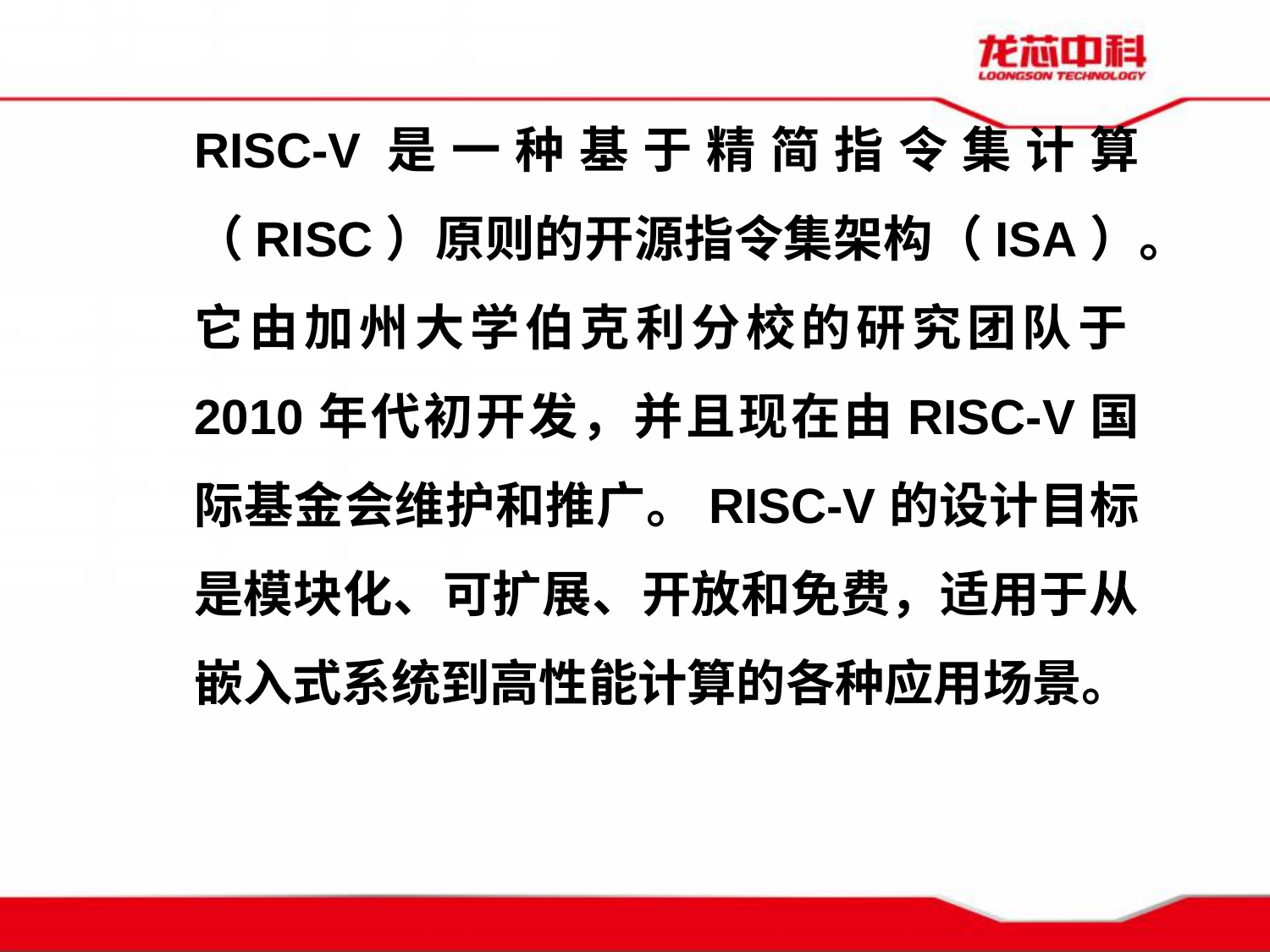

RISC-V是一种基于精简指令集计算（RISC）原则的开源指令集架构（ISA）。它由加州大学伯克利分校的研究团队于2010年代初开发，并且现在由RISC-V国际基金会维护和推广。RISC-V的设计目标是模块化、可扩展、开放和免费，适用于从嵌入式系统到高性能计算的各种应用场景。